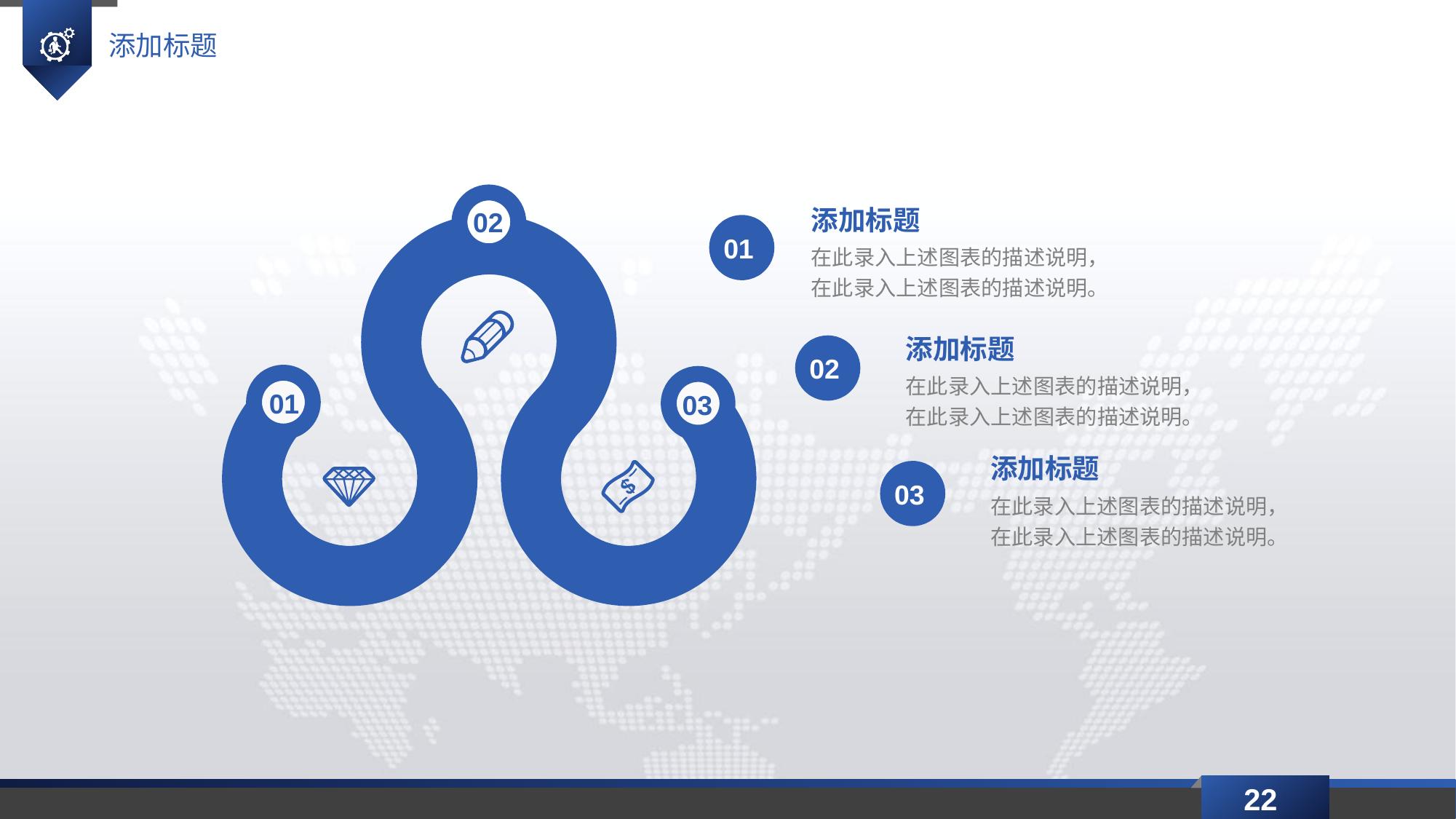

添加标题

02
添加标题

01
在此录入上述图表的描述说明，在此录入上述图表的描述说明。

添加标题

02

在此录入上述图表的描述说明，在此录入上述图表的描述说明。

01

03
添加标题

03
在此录入上述图表的描述说明，在此录入上述图表的描述说明。

22

延时符